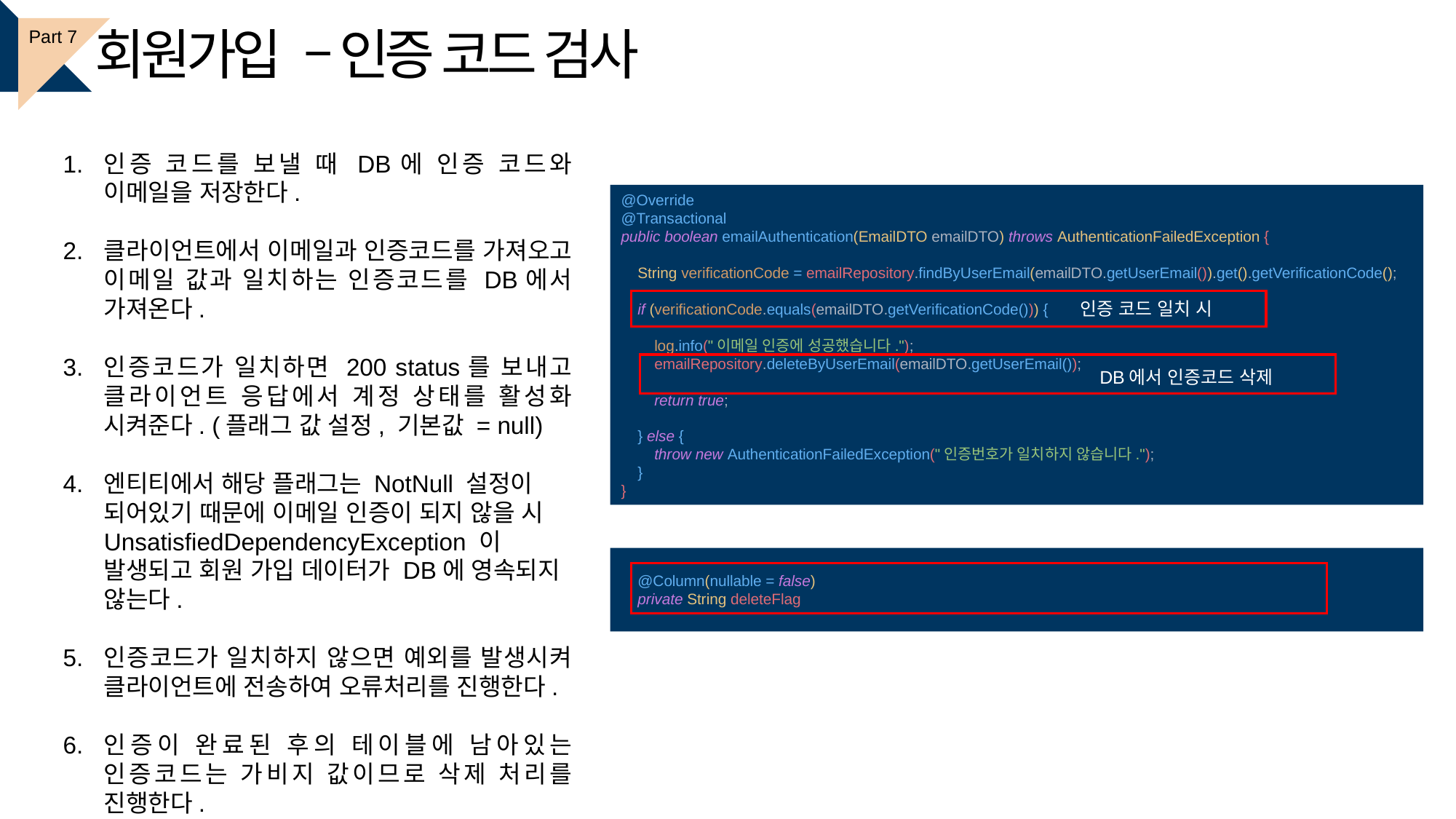

회원가입  – 인증 코드 검사

Part 7
인증 코드를 보낼 때 DB에 인증 코드와 이메일을 저장한다.

클라이언트에서 이메일과 인증코드를 가져오고 이메일 값과 일치하는 인증코드를 DB에서 가져온다.

인증코드가 일치하면 200 status를 보내고 클라이언트 응답에서 계정 상태를 활성화 시켜준다. (플래그 값 설정, 기본값 = null)

엔티티에서 해당 플래그는 NotNull 설정이 되어있기 때문에 이메일 인증이 되지 않을 시 UnsatisfiedDependencyException 이 발생되고 회원 가입 데이터가 DB에 영속되지 않는다.

인증코드가 일치하지 않으면 예외를 발생시켜 클라이언트에 전송하여 오류처리를 진행한다.

인증이 완료된 후의 테이블에 남아있는 인증코드는 가비지 값이므로 삭제 처리를 진행한다.

@Override
@Transactional
public boolean emailAuthentication(EmailDTO emailDTO) throws AuthenticationFailedException {
    String verificationCode = emailRepository.findByUserEmail(emailDTO.getUserEmail()).get().getVerificationCode();
    if (verificationCode.equals(emailDTO.getVerificationCode())) {
        log.info("이메일 인증에 성공했습니다.");
        emailRepository.deleteByUserEmail(emailDTO.getUserEmail());
        return true;
    } else {
        throw new AuthenticationFailedException("인증번호가 일치하지 않습니다.");
    }
}

인증 코드 일치 시

DB에서 인증코드 삭제
    @Column(nullable = false)
    private String deleteFlag